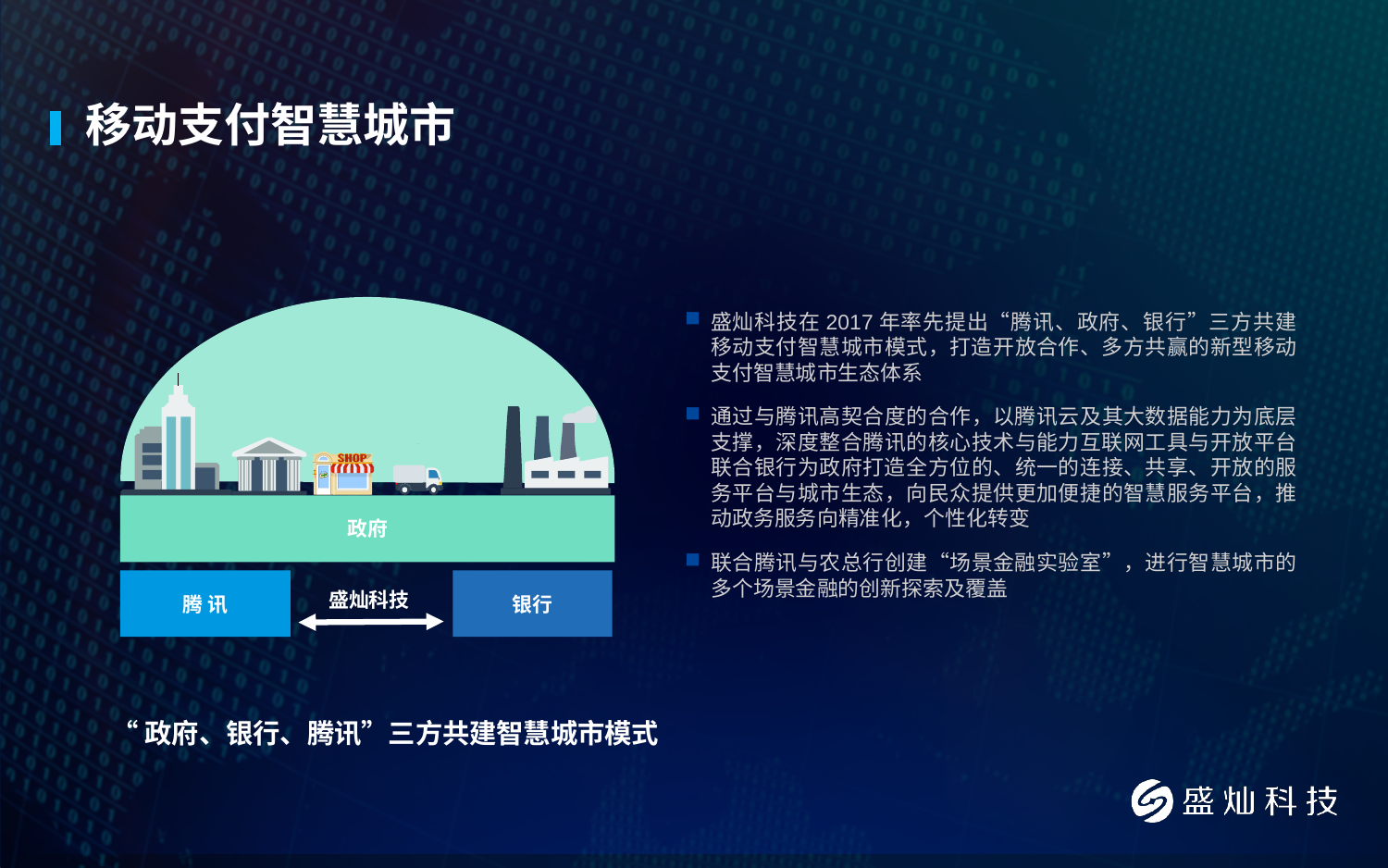

# 移动支付智慧城市

政府
盛灿科技在2017年率先提出“腾讯、政府、银行”三方共建移动支付智慧城市模式，打造开放合作、多方共赢的新型移动支付智慧城市生态体系
通过与腾讯高契合度的合作，以腾讯云及其大数据能力为底层支撑，深度整合腾讯的核心技术与能力互联网工具与开放平台联合银行为政府打造全方位的、统一的连接、共享、开放的服务平台与城市生态，向民众提供更加便捷的智慧服务平台，推动政务服务向精准化，个性化转变
联合腾讯与农总行创建“场景金融实验室”，进行智慧城市的多个场景金融的创新探索及覆盖

盛灿科技
腾 讯
银行
“政府、银行、腾讯”三方共建智慧城市模式